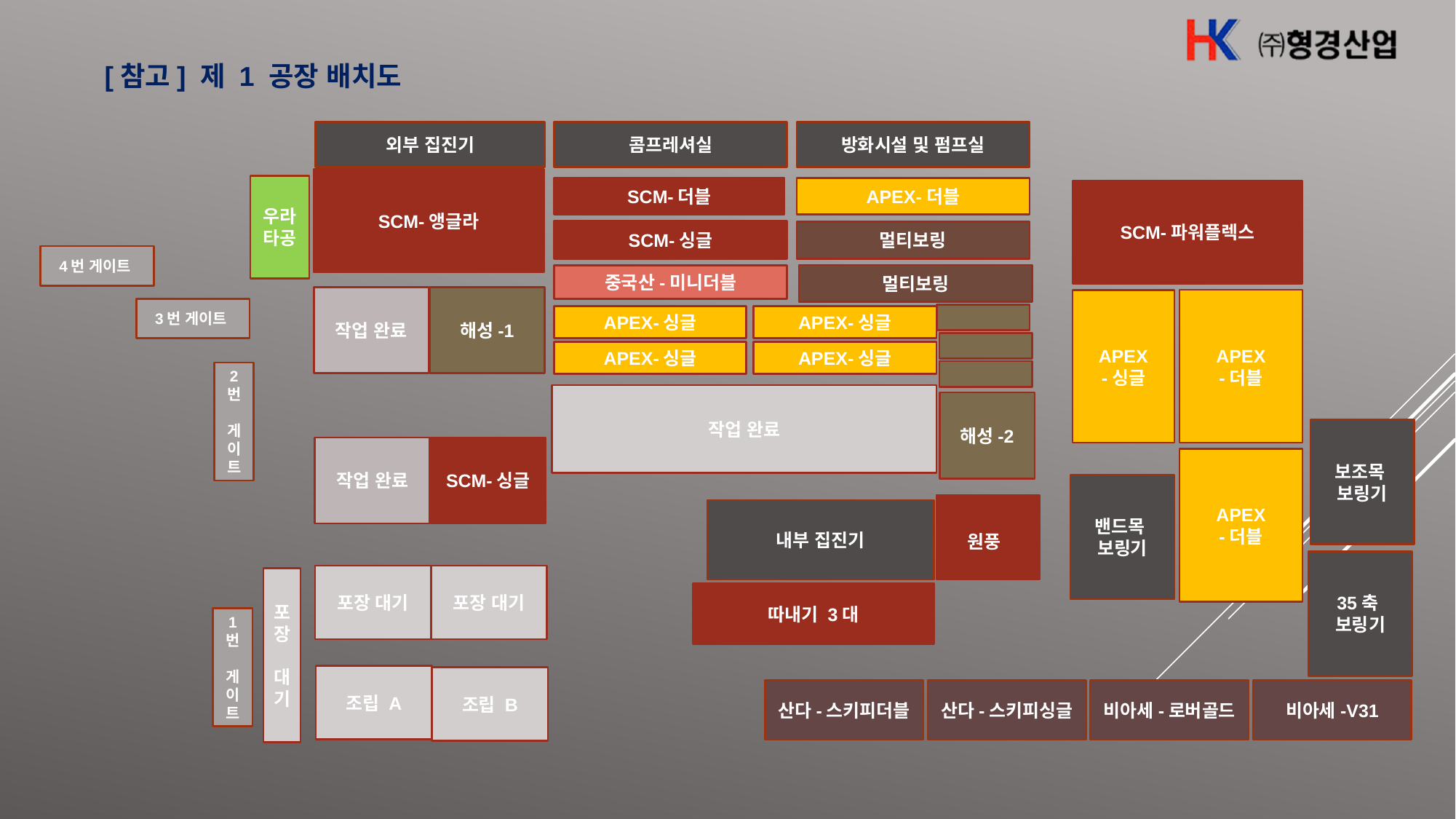

[참고] 제 1 공장 배치도
콤프레셔실
방화시설 및 펌프실
외부 집진기
SCM-앵글라
우라
타공
SCM-더블
APEX-더블
SCM-파워플렉스
SCM-싱글
멀티보링
4번 게이트
중국산-미니더블
멀티보링
작업 완료
해성-1
APEX
-더블
APEX
-싱글
3번 게이트

APEX-싱글
APEX-싱글

APEX-싱글
APEX-싱글

2
번

게
이
트
작업 완료
해성-2
보조목
보링기
작업 완료
SCM-싱글
APEX
-더블
밴드목
보링기
원풍
내부 집진기
35축
보링기
포장 대기
포장 대기
포장 대기
따내기 3대
1
번

게
이
트
조립 A
조립 B
비아세-V31
비아세-로버골드
산다-스키피싱글
산다-스키피더블